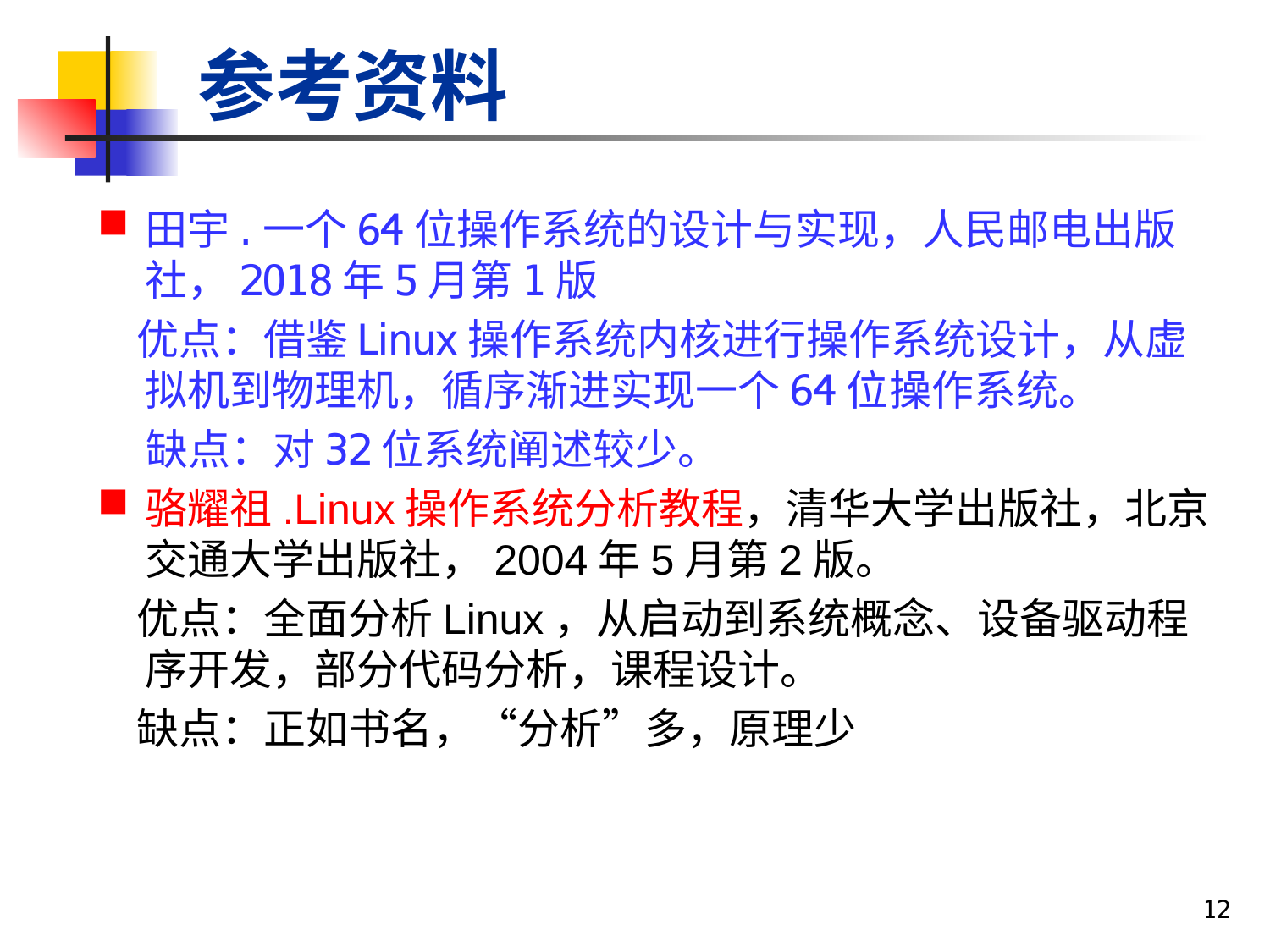

# 参考资料
田宇.一个64位操作系统的设计与实现，人民邮电出版社，2018年5月第1版
   优点：借鉴Linux操作系统内核进行操作系统设计，从虚拟机到物理机，循序渐进实现一个64位操作系统。
    缺点：对32位系统阐述较少。
骆耀祖.Linux操作系统分析教程，清华大学出版社，北京交通大学出版社，2004年5月第2版。
   优点：全面分析Linux，从启动到系统概念、设备驱动程序开发，部分代码分析，课程设计。
   缺点：正如书名，“分析”多，原理少

12